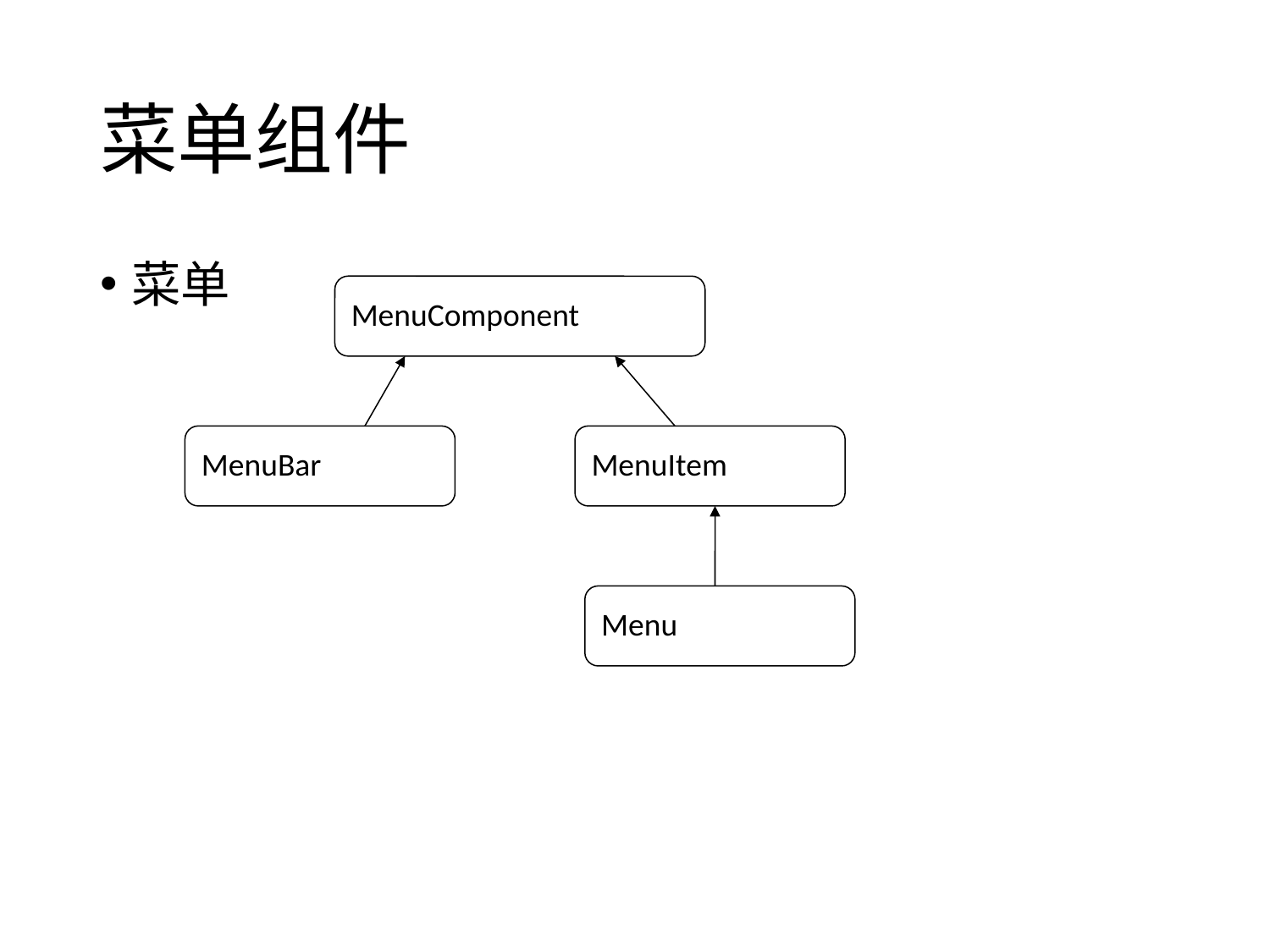

# 菜单组件
菜单
MenuComponent

MenuBar
MenuItem

Menu